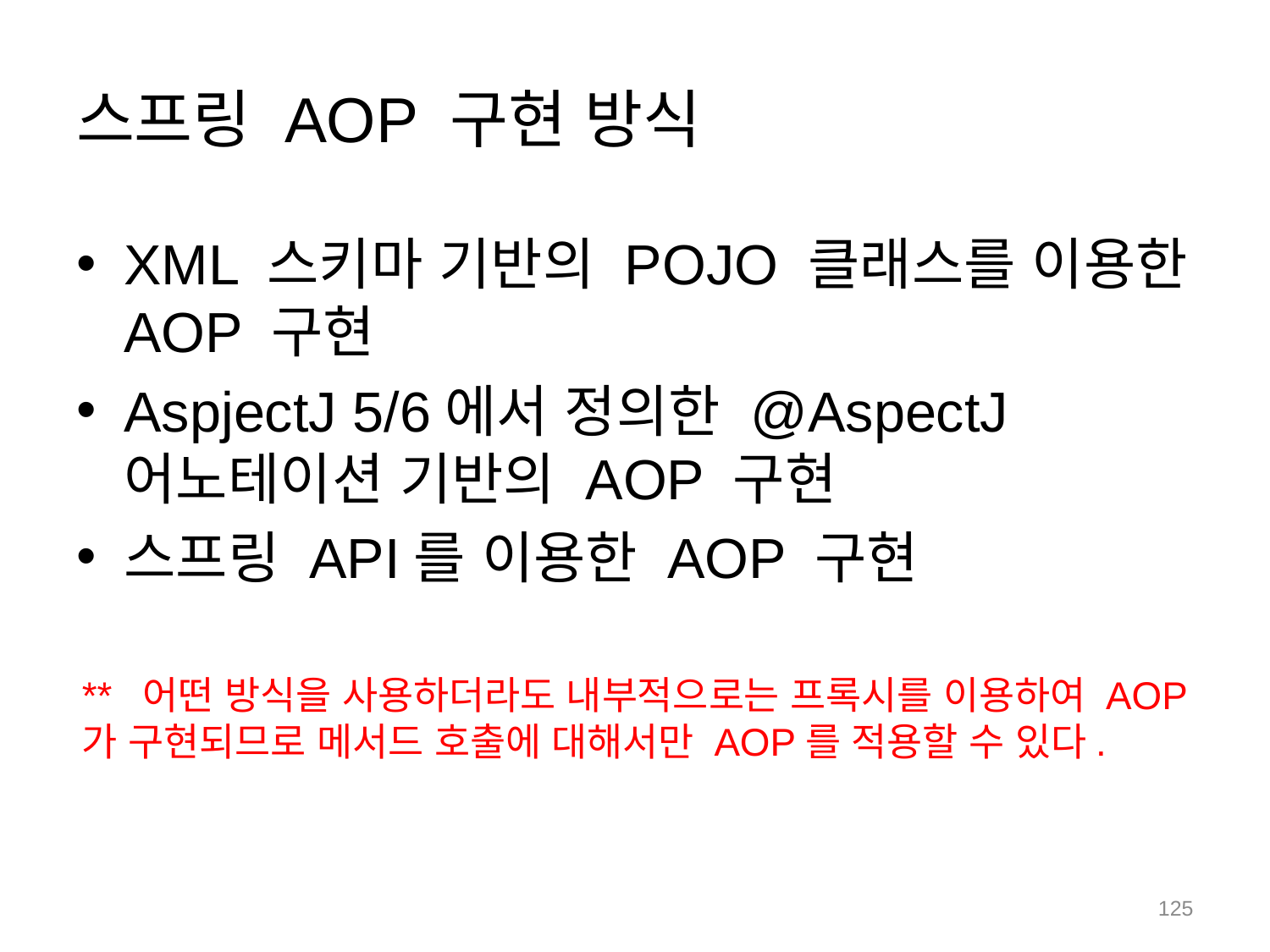

# 스프링 AOP 구현 방식
XML 스키마 기반의 POJO 클래스를 이용한 AOP 구현
AspjectJ 5/6에서 정의한 @AspectJ 어노테이션 기반의 AOP 구현
스프링 API를 이용한 AOP 구현
**  어떤 방식을 사용하더라도 내부적으로는 프록시를 이용하여 AOP가 구현되므로 메서드 호출에 대해서만 AOP를 적용할 수 있다.
125